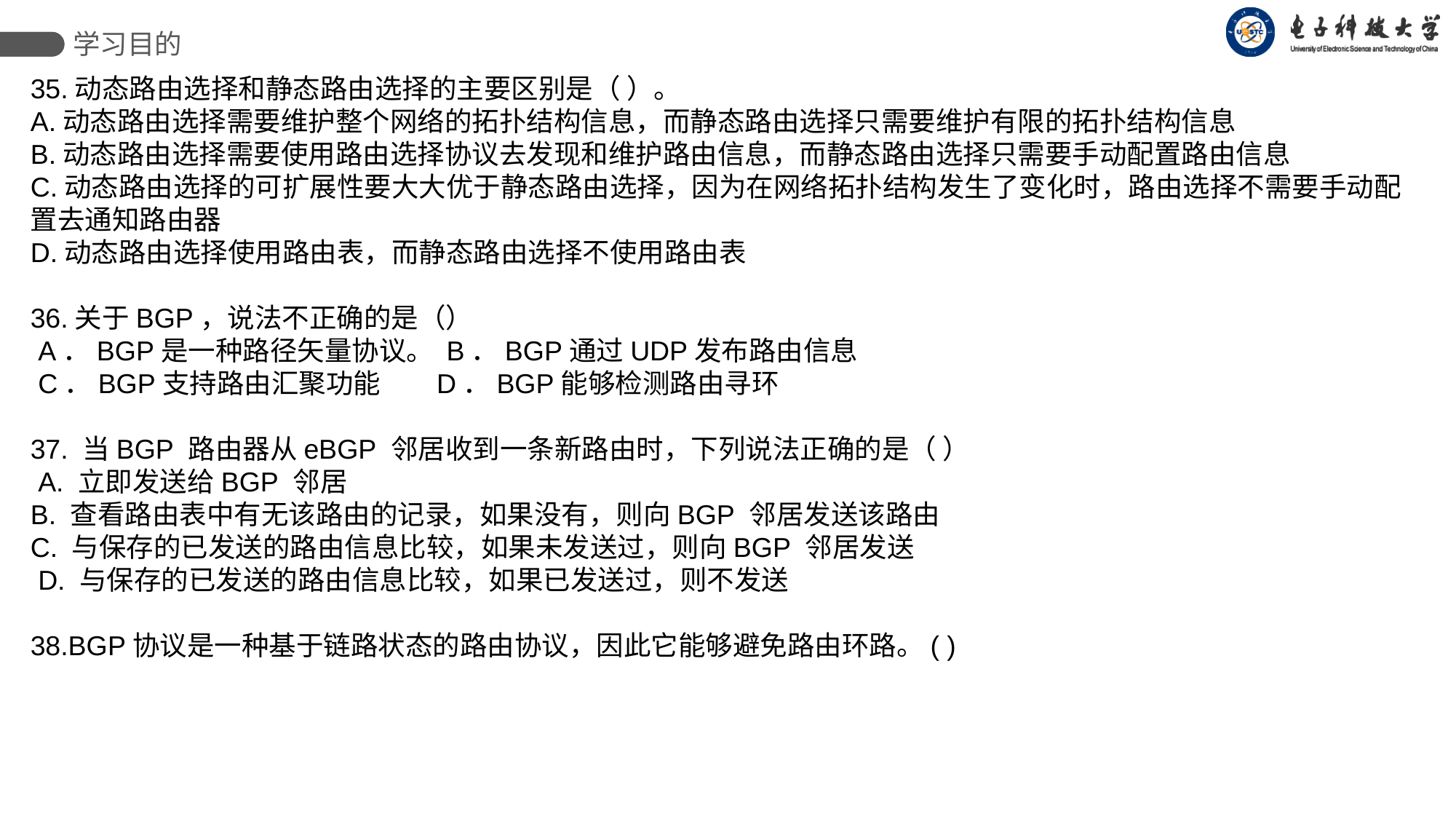

学习目的
35.动态路由选择和静态路由选择的主要区别是（ ）。
A.动态路由选择需要维护整个网络的拓扑结构信息，而静态路由选择只需要维护有限的拓扑结构信息
B.动态路由选择需要使用路由选择协议去发现和维护路由信息，而静态路由选择只需要手动配置路由信息
C.动态路由选择的可扩展性要大大优于静态路由选择，因为在网络拓扑结构发生了变化时，路由选择不需要手动配置去通知路由器
D.动态路由选择使用路由表，而静态路由选择不使用路由表

36.关于BGP，说法不正确的是（）
 A．BGP是一种路径矢量协议。 B．BGP通过UDP发布路由信息
 C．BGP支持路由汇聚功能        D．BGP能够检测路由寻环

37. 当BGP 路由器从eBGP 邻居收到一条新路由时，下列说法正确的是（ ）
 A. 立即发送给BGP 邻居
B. 查看路由表中有无该路由的记录，如果没有，则向BGP 邻居发送该路由
C. 与保存的已发送的路由信息比较，如果未发送过，则向BGP 邻居发送
 D. 与保存的已发送的路由信息比较，如果已发送过，则不发送

38.BGP协议是一种基于链路状态的路由协议，因此它能够避免路由环路。( )